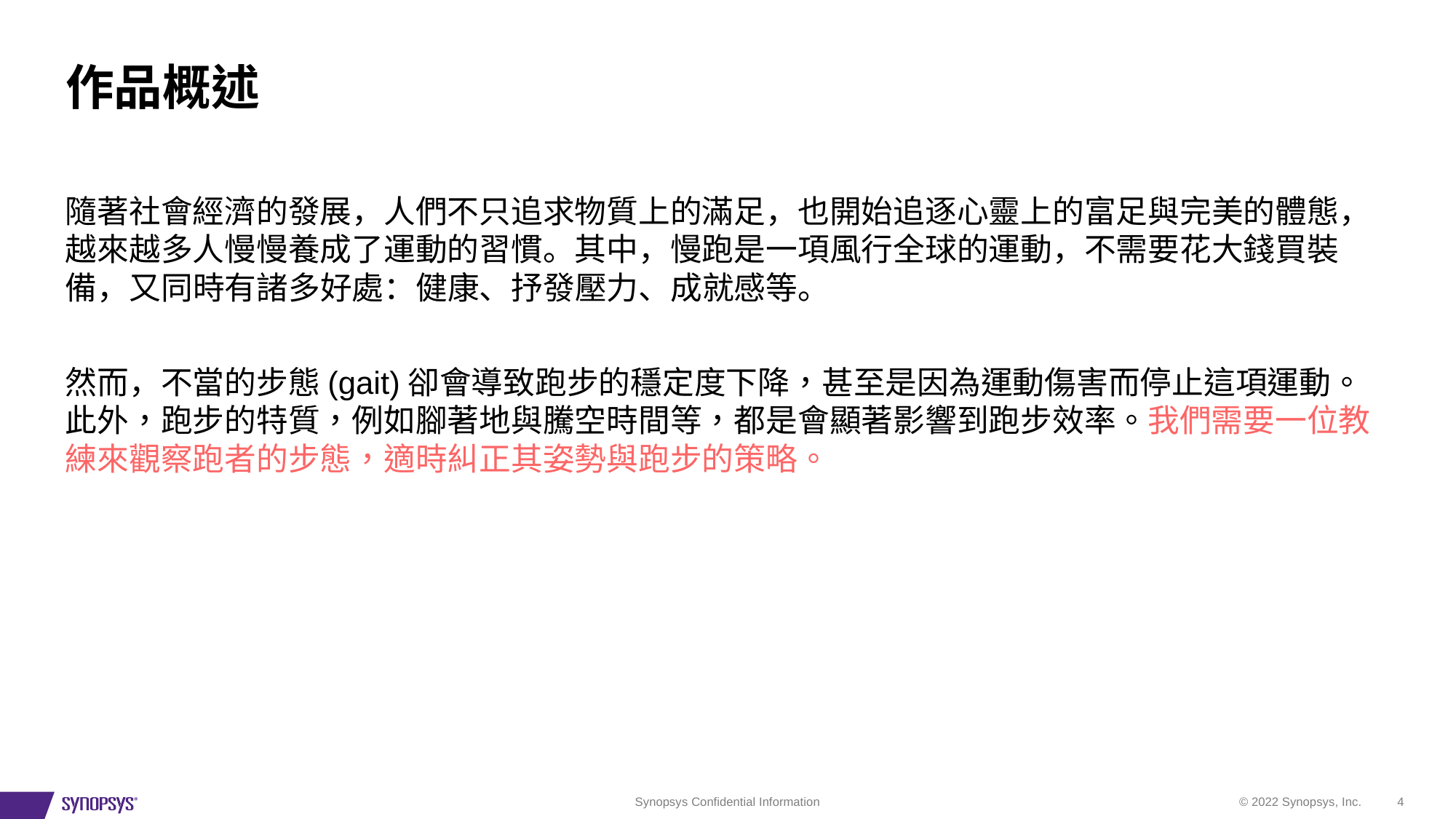

# 作品概述
隨著社會經濟的發展，人們不只追求物質上的滿足，也開始追逐心靈上的富足與完美的體態，越來越多人慢慢養成了運動的習慣。其中，慢跑是一項風行全球的運動，不需要花大錢買裝備，又同時有諸多好處：健康、抒發壓力、成就感等。

然而，不當的步態(gait)卻會導致跑步的穩定度下降，甚至是因為運動傷害而停止這項運動。此外，跑步的特質，例如腳著地與騰空時間等，都是會顯著影響到跑步效率。我們需要一位教練來觀察跑者的步態，適時糾正其姿勢與跑步的策略。